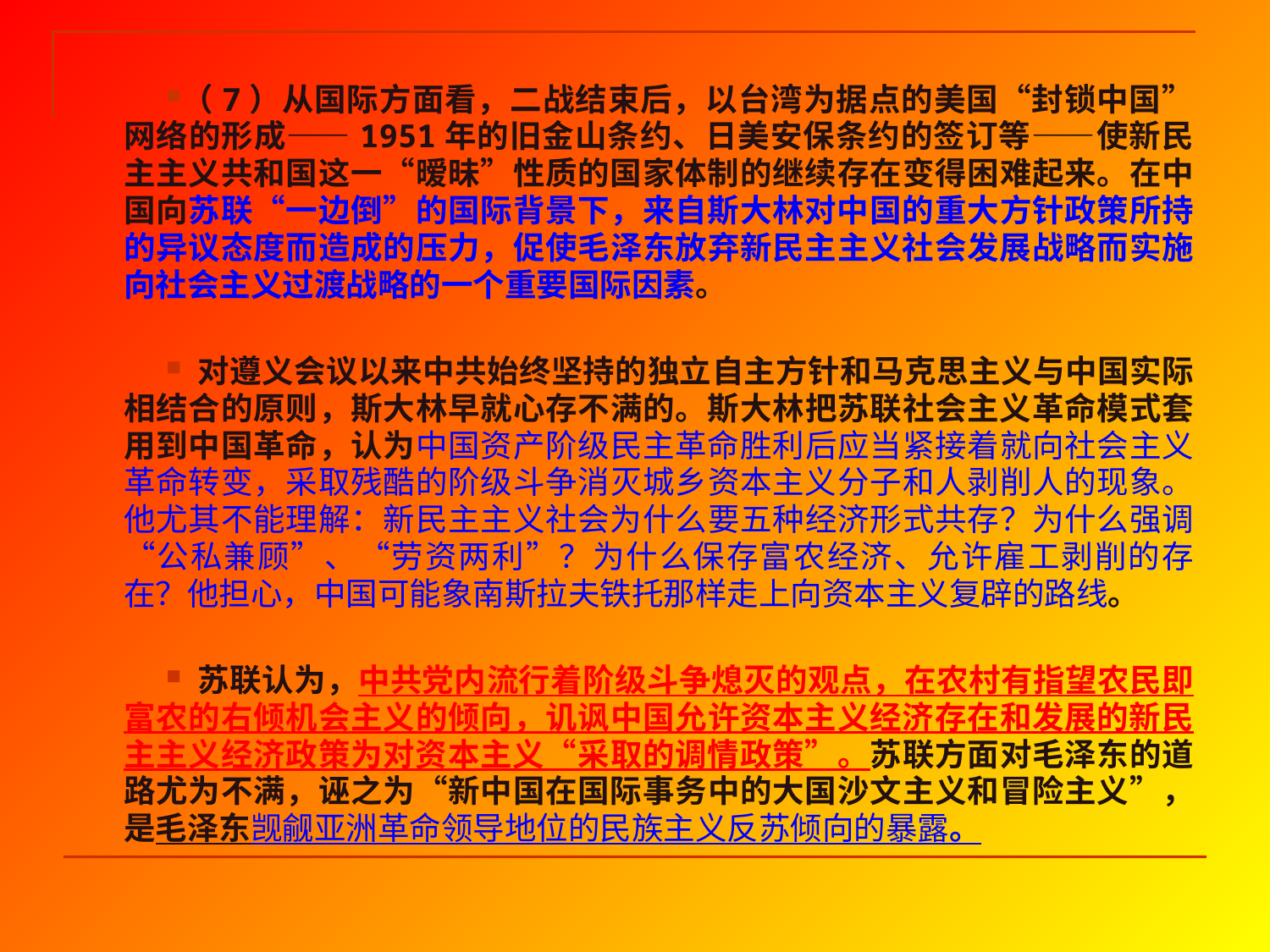

（7）从国际方面看，二战结束后，以台湾为据点的美国“封锁中国”网络的形成——1951年的旧金山条约、日美安保条约的签订等——使新民主主义共和国这一“暧昧”性质的国家体制的继续存在变得困难起来。在中国向苏联“一边倒”的国际背景下，来自斯大林对中国的重大方针政策所持的异议态度而造成的压力，促使毛泽东放弃新民主主义社会发展战略而实施向社会主义过渡战略的一个重要国际因素。

 对遵义会议以来中共始终坚持的独立自主方针和马克思主义与中国实际相结合的原则，斯大林早就心存不满的。斯大林把苏联社会主义革命模式套用到中国革命，认为中国资产阶级民主革命胜利后应当紧接着就向社会主义革命转变，采取残酷的阶级斗争消灭城乡资本主义分子和人剥削人的现象。他尤其不能理解：新民主主义社会为什么要五种经济形式共存？为什么强调“公私兼顾”、“劳资两利”？为什么保存富农经济、允许雇工剥削的存在？他担心，中国可能象南斯拉夫铁托那样走上向资本主义复辟的路线。

 苏联认为，中共党内流行着阶级斗争熄灭的观点，在农村有指望农民即富农的右倾机会主义的倾向，讥讽中国允许资本主义经济存在和发展的新民主主义经济政策为对资本主义“采取的调情政策”。苏联方面对毛泽东的道路尤为不满，诬之为“新中国在国际事务中的大国沙文主义和冒险主义”，是毛泽东觊觎亚洲革命领导地位的民族主义反苏倾向的暴露。